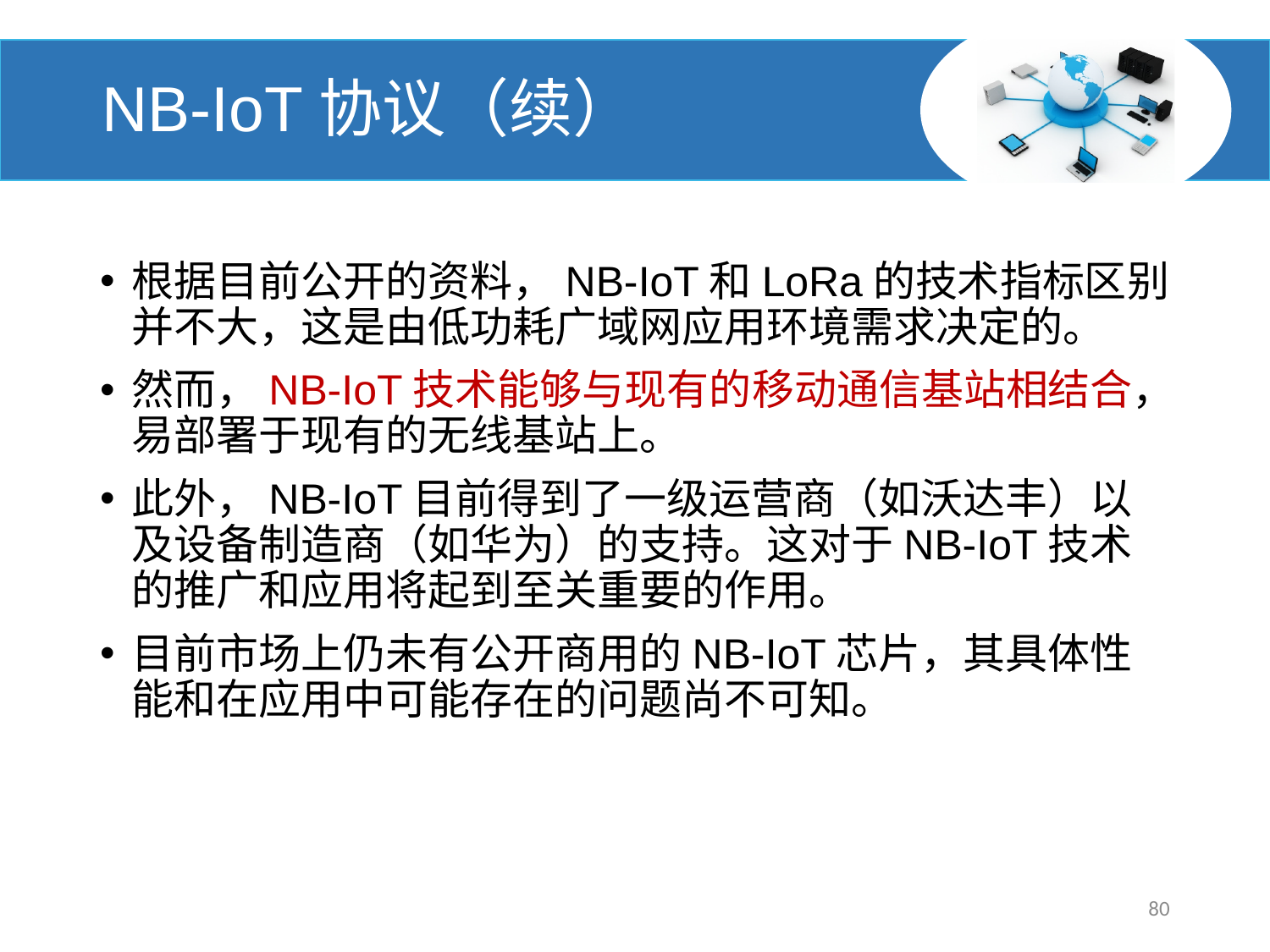

# NB-IoT协议（续）
根据目前公开的资料，NB-IoT和LoRa的技术指标区别并不大，这是由低功耗广域网应用环境需求决定的。
然而，NB-IoT技术能够与现有的移动通信基站相结合，易部署于现有的无线基站上。
此外，NB-IoT目前得到了一级运营商（如沃达丰）以及设备制造商（如华为）的支持。这对于NB-IoT技术的推广和应用将起到至关重要的作用。
目前市场上仍未有公开商用的NB-IoT芯片，其具体性能和在应用中可能存在的问题尚不可知。

80